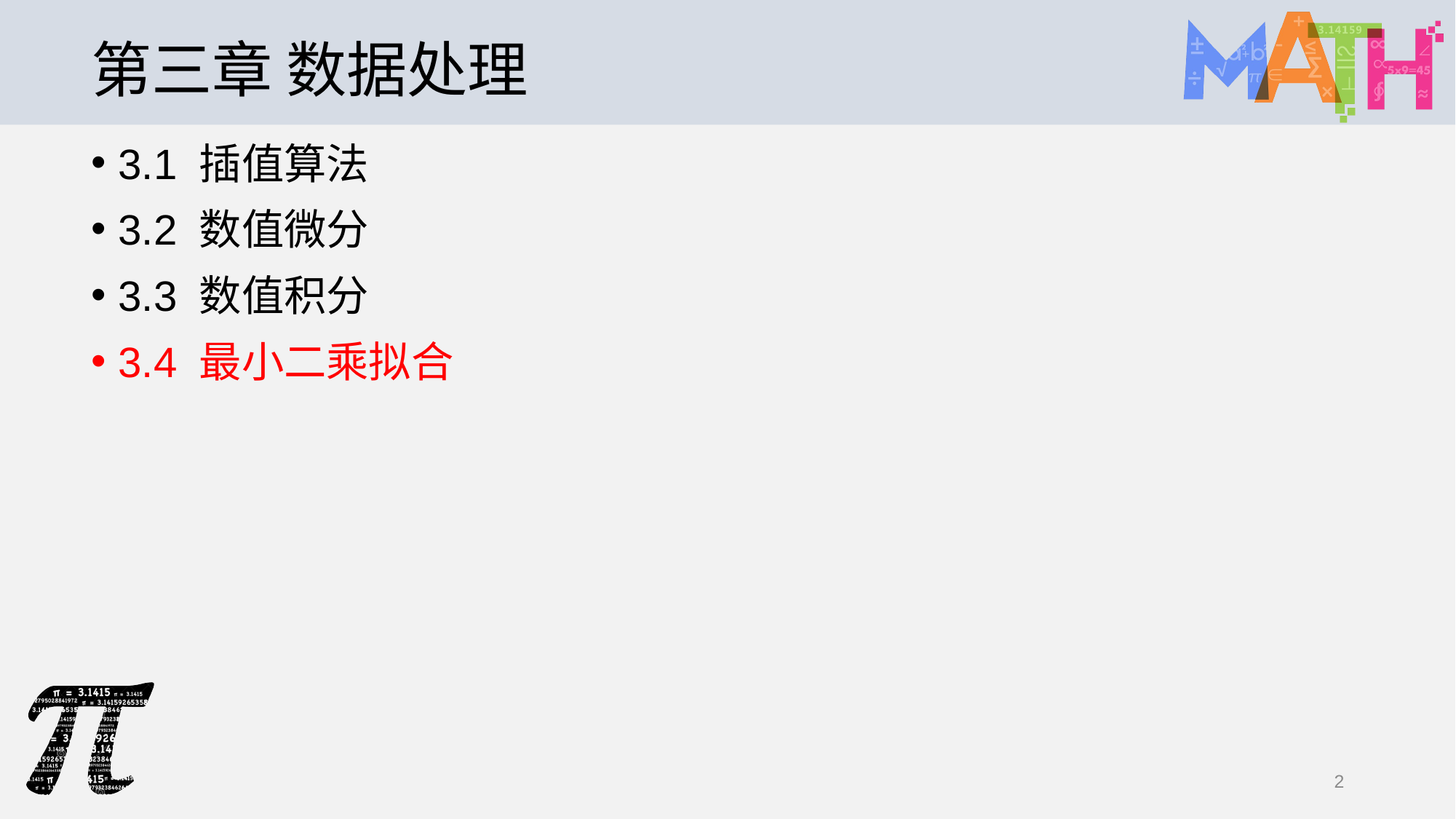

# 第三章 数据处理
3.1 插值算法
3.2 数值微分
3.3 数值积分
3.4 最小二乘拟合
2